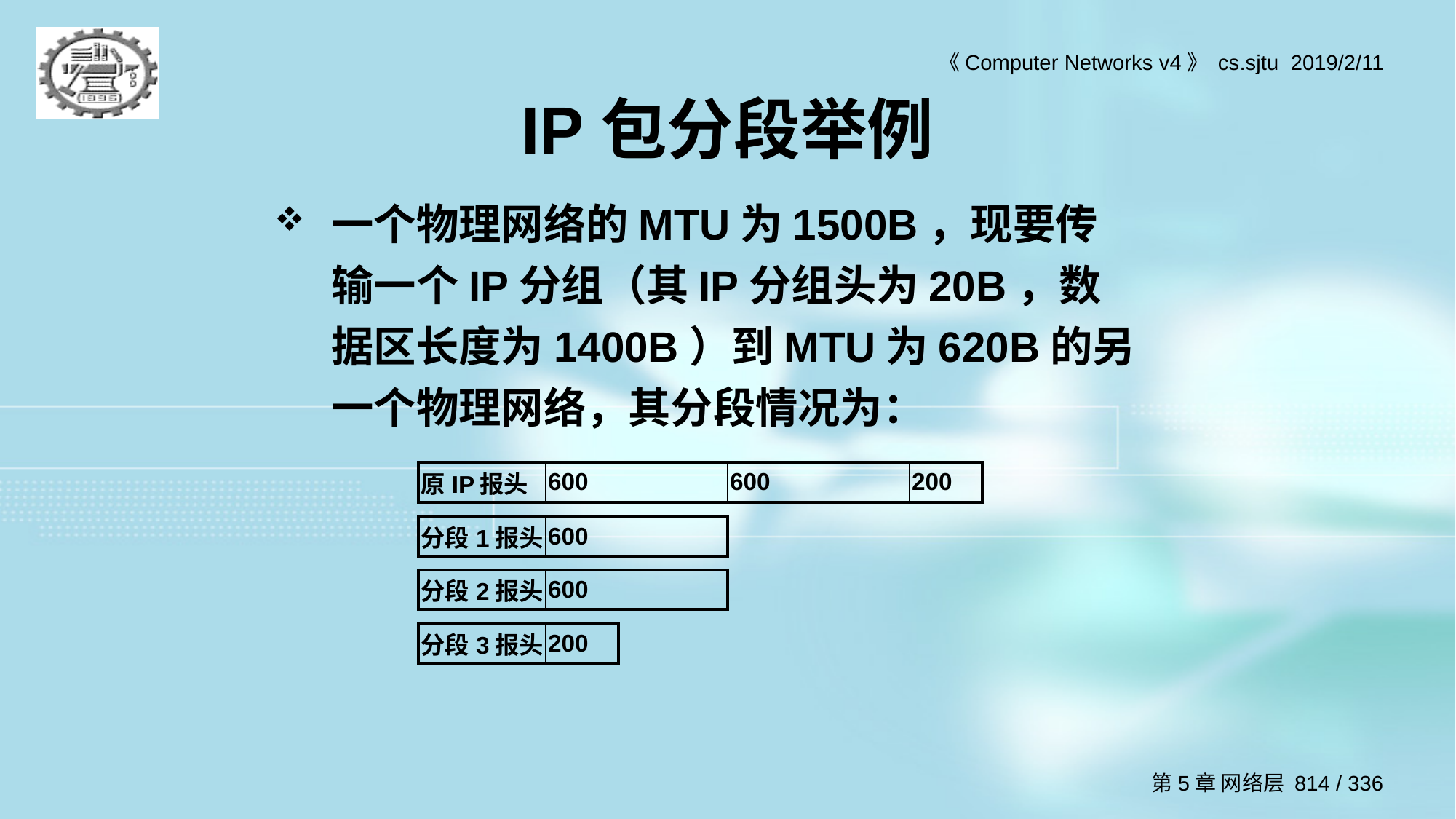

# IP包分段举例
一个物理网络的MTU为1500B，现要传输一个IP分组（其IP分组头为20B，数据区长度为1400B）到MTU为620B的另一个物理网络，其分段情况为：
| 原IP报头 | 600 | 600 | 200 |
| --- | --- | --- | --- |
| 分段1报头 | 600 |
| --- | --- |
| 分段2报头 | 600 |
| --- | --- |
| 分段3报头 | 200 |
| --- | --- |